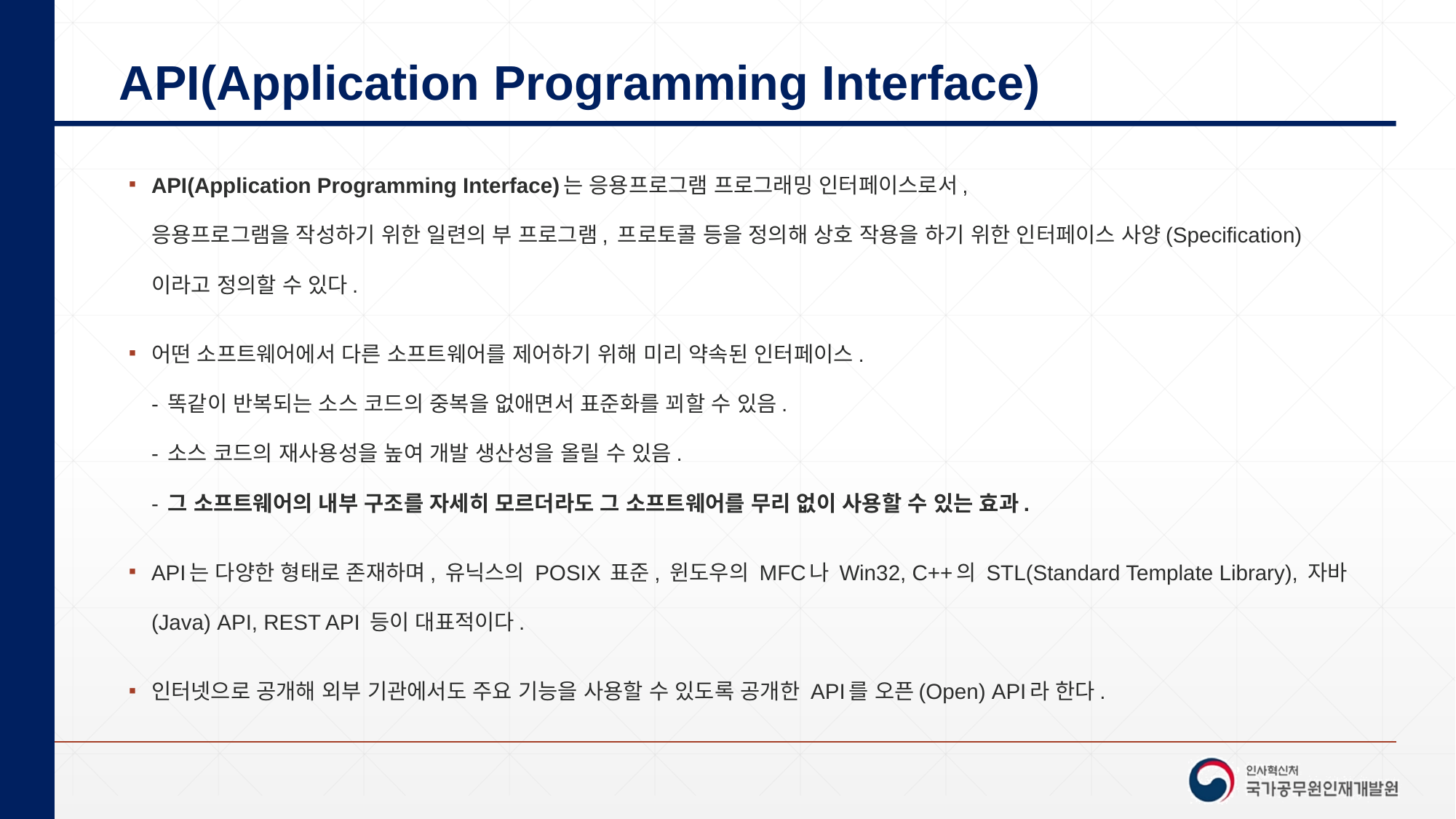

# API(Application Programming Interface)
API(Application Programming Interface)는 응용프로그램 프로그래밍 인터페이스로서,
응용프로그램을 작성하기 위한 일련의 부 프로그램, 프로토콜 등을 정의해 상호 작용을 하기 위한 인터페이스 사양(Specification)이라고 정의할 수 있다.
어떤 소프트웨어에서 다른 소프트웨어를 제어하기 위해 미리 약속된 인터페이스.
- 똑같이 반복되는 소스 코드의 중복을 없애면서 표준화를 꾀할 수 있음.
- 소스 코드의 재사용성을 높여 개발 생산성을 올릴 수 있음.
- 그 소프트웨어의 내부 구조를 자세히 모르더라도 그 소프트웨어를 무리 없이 사용할 수 있는 효과.
API는 다양한 형태로 존재하며, 유닉스의 POSIX 표준, 윈도우의 MFC나 Win32, C++의 STL(Standard Template Library), 자바(Java) API, REST API 등이 대표적이다.
인터넷으로 공개해 외부 기관에서도 주요 기능을 사용할 수 있도록 공개한 API를 오픈(Open) API라 한다.